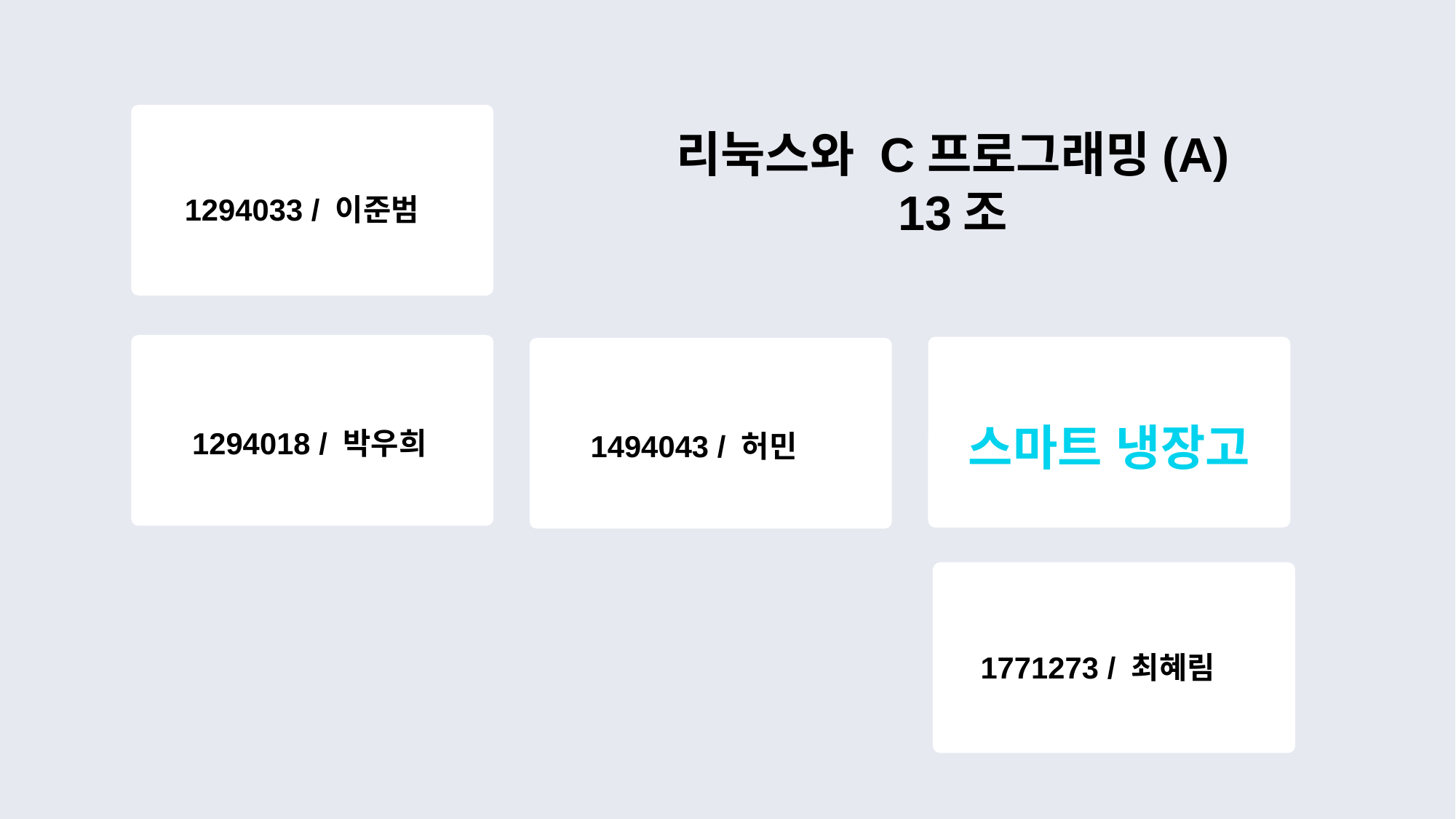

리눅스와 C프로그래밍(A)
13조
1294033 / 이준범

스마트 냉장고
1294018 / 박우희
1494043 / 허민

1771273 / 최혜림